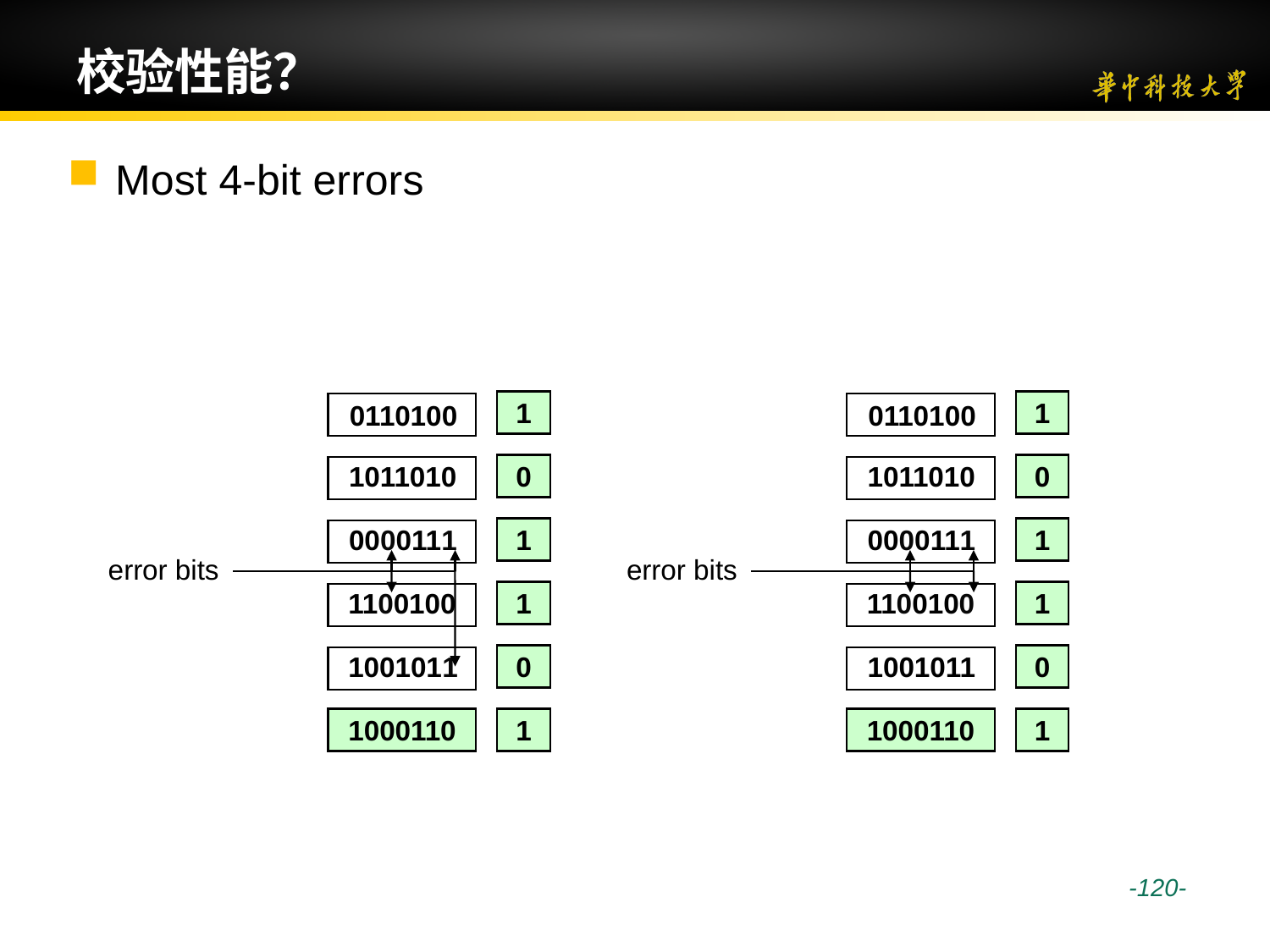

# 校验性能？
Most 4-bit errors

0110100
1
0110100
1

1011010
1011010
0
0

0000111
0000111
1
1

error bits
error bits

 1100100
 1100100
1
1

1001011
1001011
0
0

1000110
1
1000110
1
 -120-